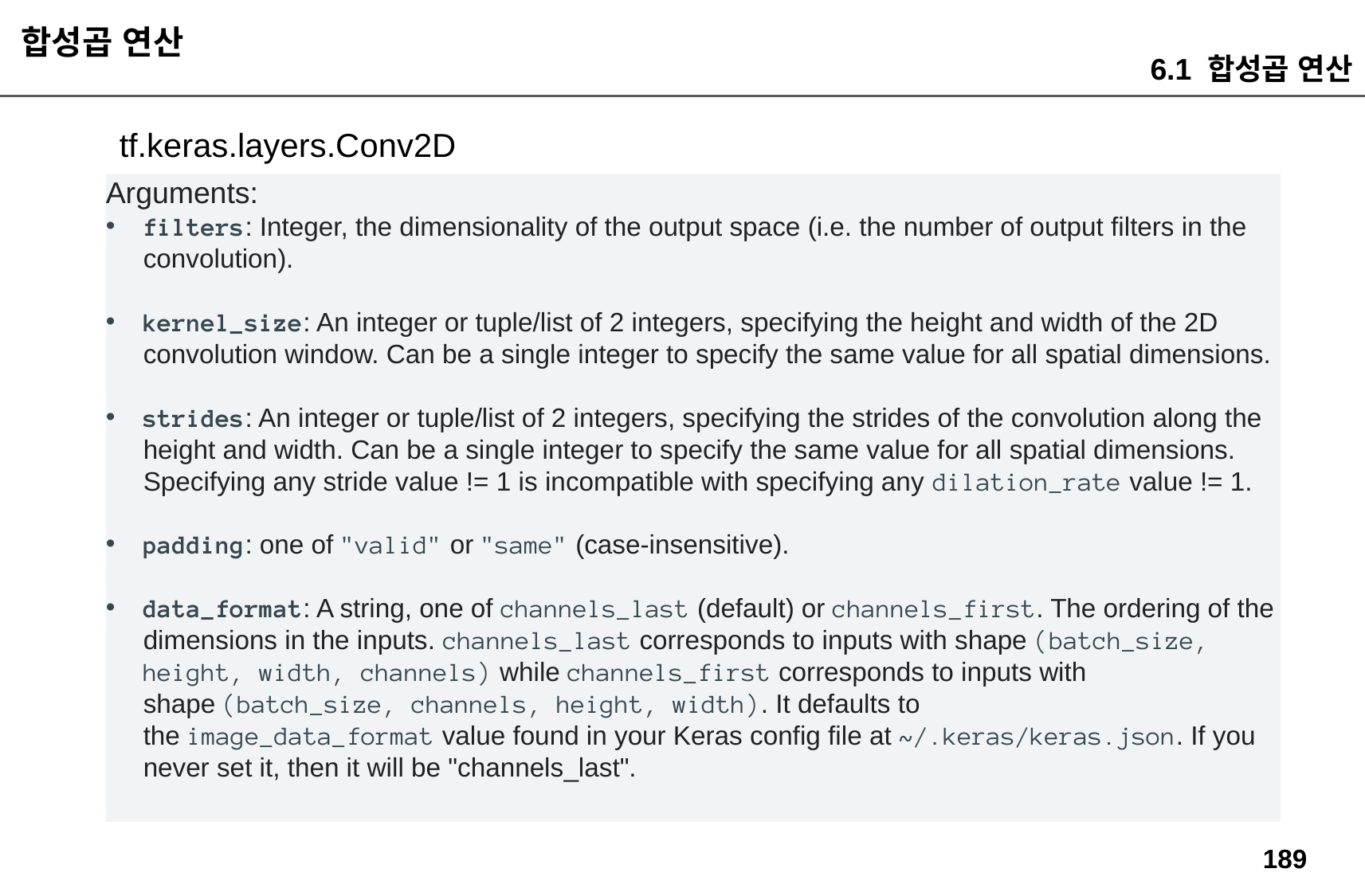

합성곱 연산
6.1 합성곱 연산
tf.keras.layers.Conv2D
Arguments:
filters: Integer, the dimensionality of the output space (i.e. the number of output filters in the convolution).

kernel_size: An integer or tuple/list of 2 integers, specifying the height and width of the 2D convolution window. Can be a single integer to specify the same value for all spatial dimensions.

strides: An integer or tuple/list of 2 integers, specifying the strides of the convolution along the height and width. Can be a single integer to specify the same value for all spatial dimensions. Specifying any stride value != 1 is incompatible with specifying any dilation_rate value != 1.

padding: one of "valid" or "same" (case-insensitive).

data_format: A string, one of channels_last (default) or channels_first. The ordering of the dimensions in the inputs. channels_last corresponds to inputs with shape (batch_size, height, width, channels) while channels_first corresponds to inputs with shape (batch_size, channels, height, width). It defaults to the image_data_format value found in your Keras config file at ~/.keras/keras.json. If you never set it, then it will be "channels_last".